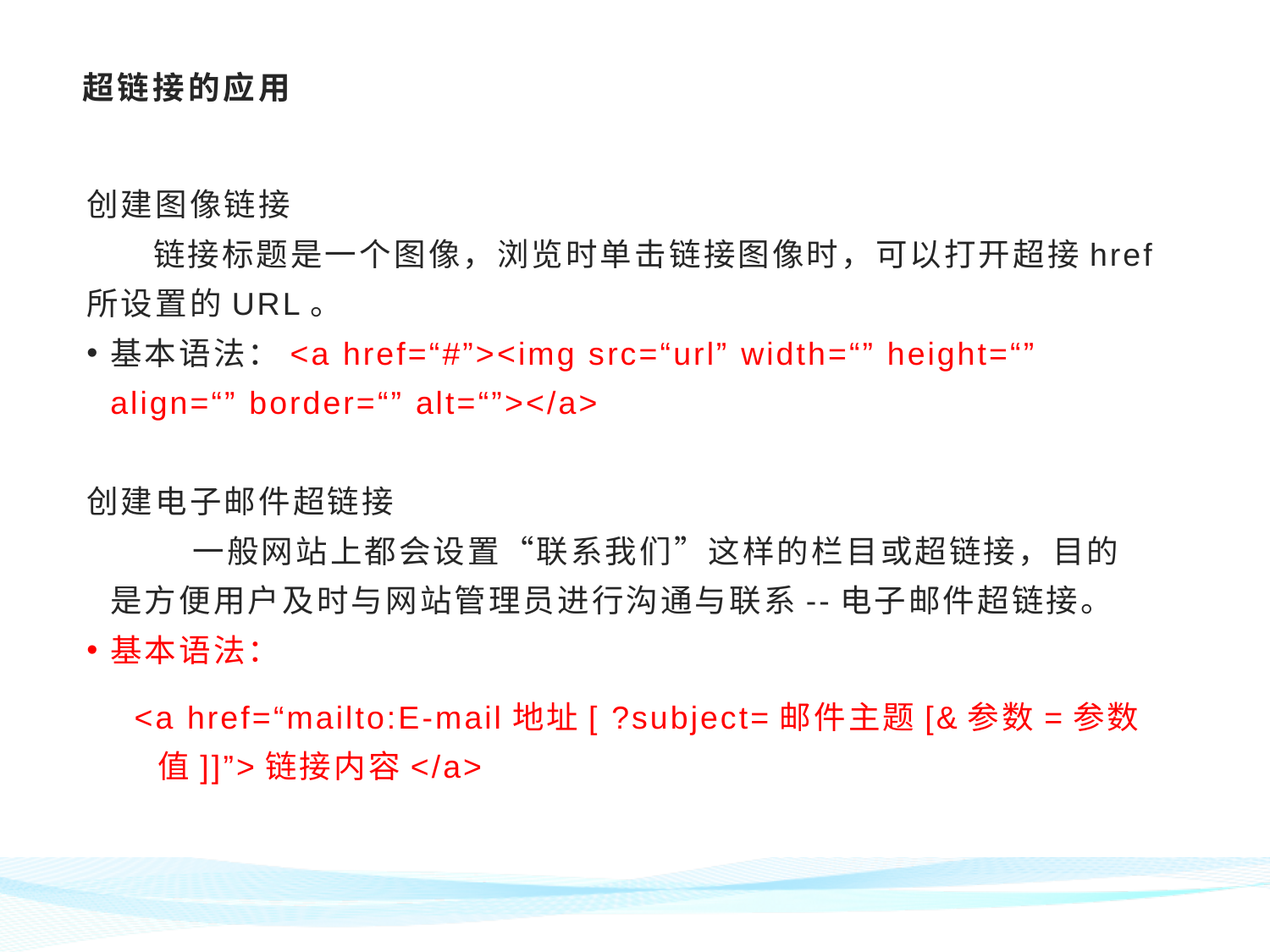

# 超链接的应用
创建图像链接
      链接标题是一个图像，浏览时单击链接图像时，可以打开超接href所设置的URL。
基本语法：<a href=“#”><img src=“url” width=“” height=“” align=“” border=“” alt=“”></a>

创建电子邮件超链接
          一般网站上都会设置“联系我们”这样的栏目或超链接，目的是方便用户及时与网站管理员进行沟通与联系--电子邮件超链接。
基本语法：
<a href=“mailto:E-mail地址[ ?subject=邮件主题[&参数=参数值]]”>链接内容</a>